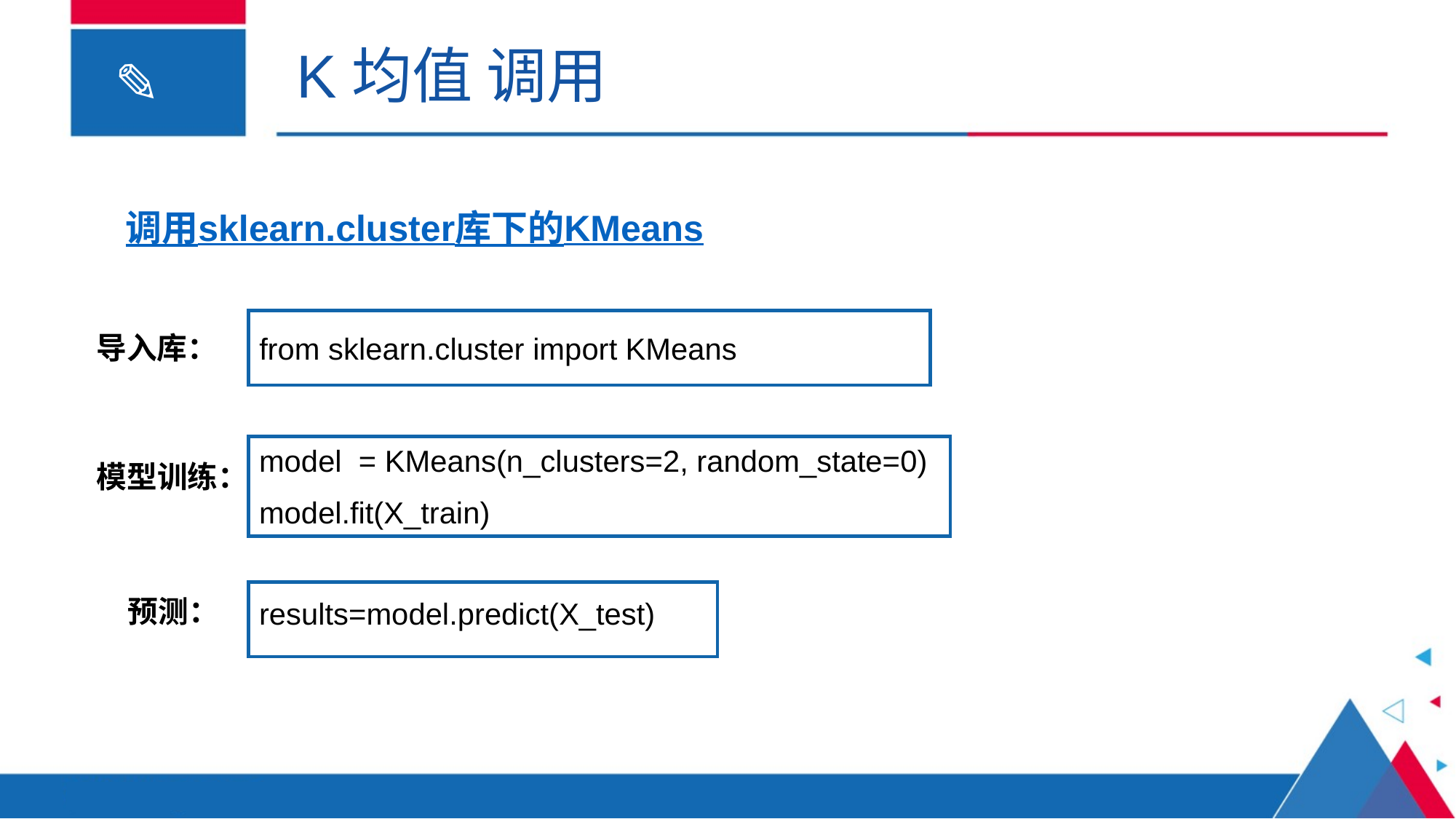

K均值 调用
调用sklearn.cluster库下的KMeans

from sklearn.cluster import KMeans
导入库：
model  = KMeans(n_clusters=2, random_state=0)
model.fit(X_train)

模型训练：

results=model.predict(X_test)
预测：